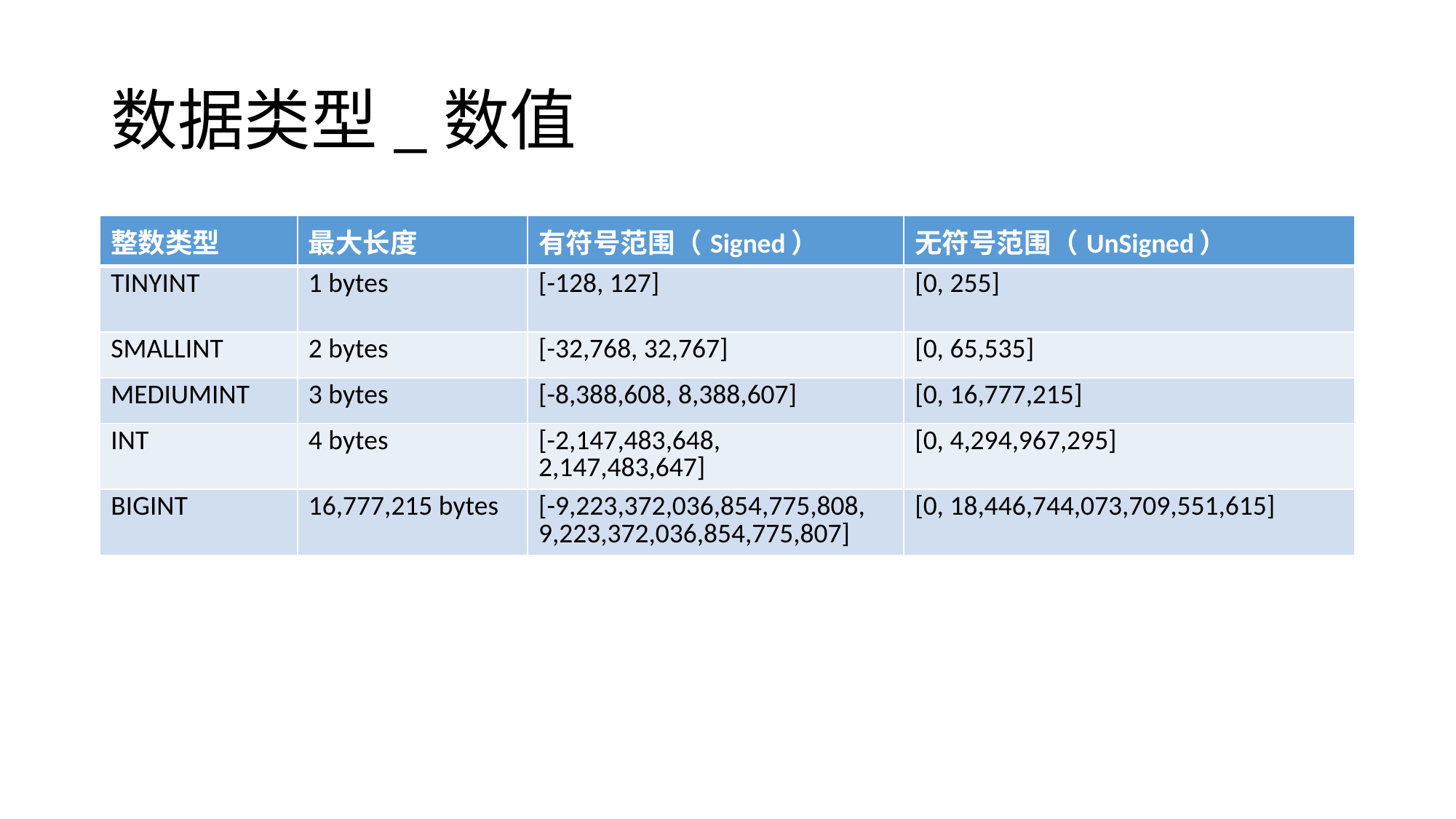

# 数据类型_数值
| 整数类型 | 最大长度 | 有符号范围（Signed） | 无符号范围（UnSigned） |
| --- | --- | --- | --- |
| TINYINT | 1 bytes | [-128, 127] | [0, 255] |
| SMALLINT | 2 bytes | [-32,768, 32,767] | [0, 65,535] |
| MEDIUMINT | 3 bytes | [-8,388,608, 8,388,607] | [0, 16,777,215] |
| INT | 4 bytes | [-2,147,483,648, 2,147,483,647] | [0, 4,294,967,295] |
| BIGINT | 16,777,215 bytes | [-9,223,372,036,854,775,808, 9,223,372,036,854,775,807] | [0, 18,446,744,073,709,551,615] |